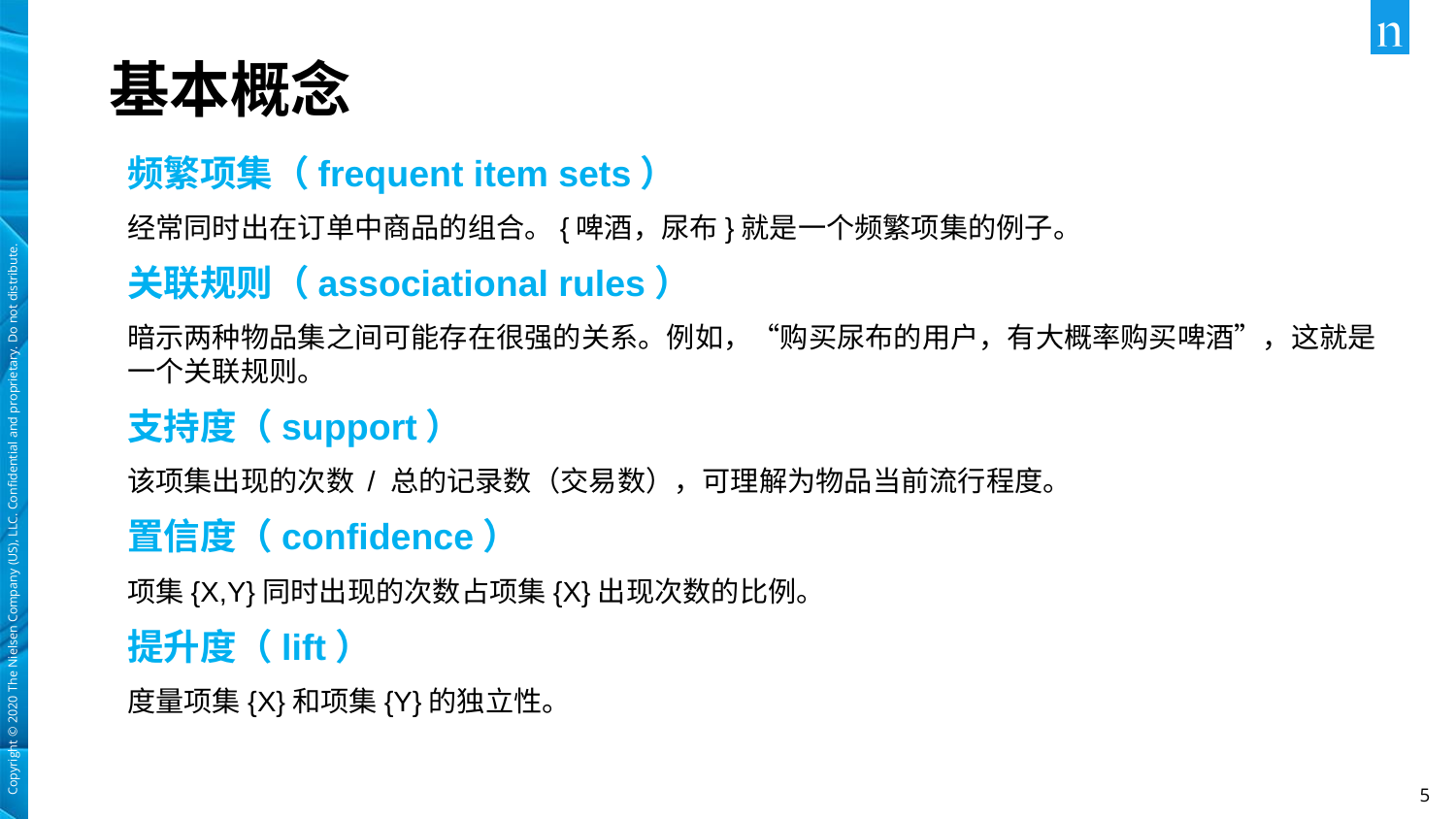

# 基本概念
频繁项集（frequent item sets）
经常同时出在订单中商品的组合。{啤酒，尿布}就是一个频繁项集的例子。
关联规则（associational rules）
暗示两种物品集之间可能存在很强的关系。例如，“购买尿布的用户，有大概率购买啤酒”，这就是一个关联规则。
支持度（support）
该项集出现的次数 / 总的记录数（交易数），可理解为物品当前流行程度。
置信度（confidence）
项集{X,Y}同时出现的次数占项集{X}出现次数的比例。
提升度（lift）
度量项集{X}和项集{Y}的独立性。